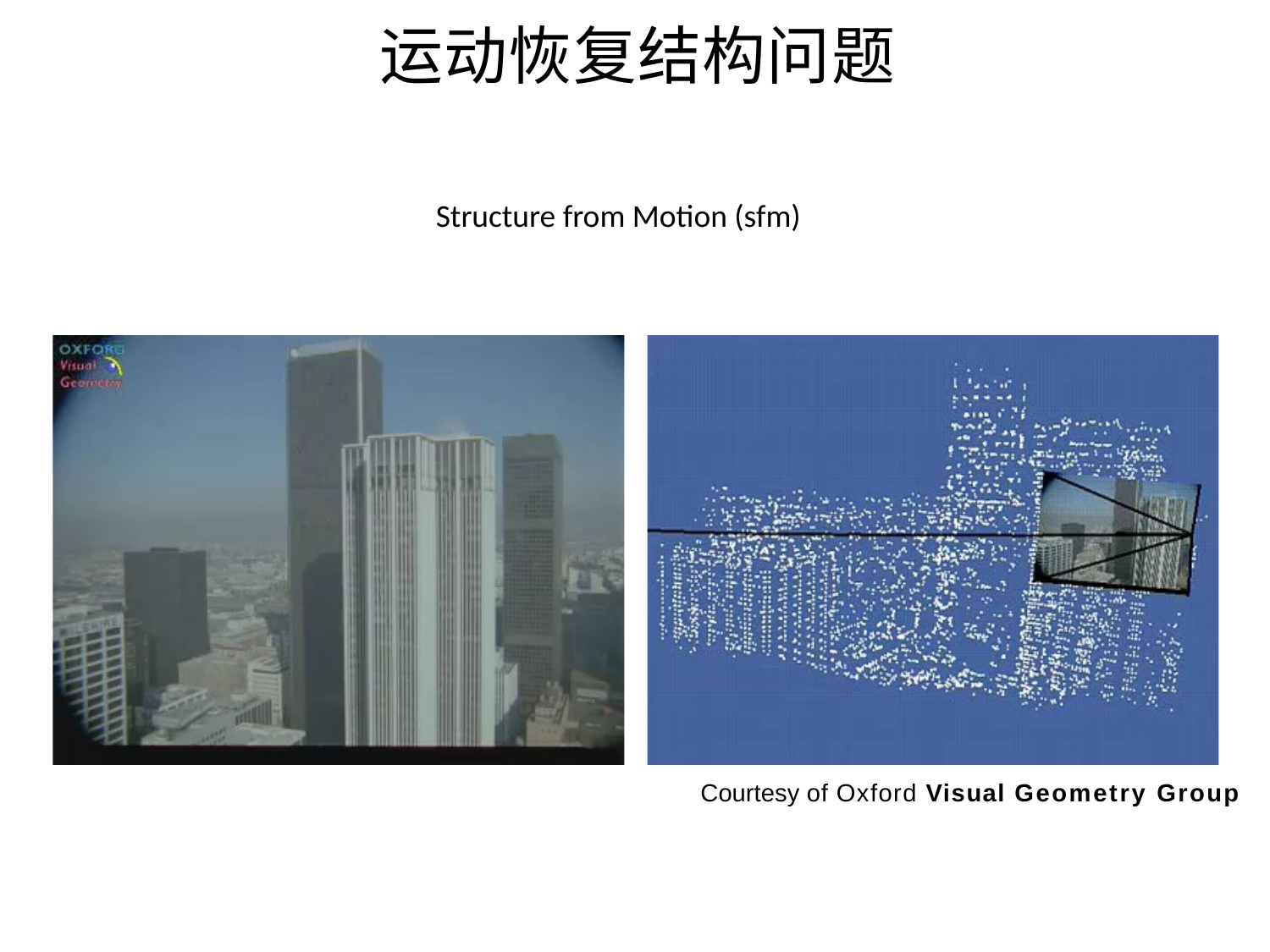

# 运动恢复结构问题
Structure from Motion (sfm)

Courtesy of Oxford Visual Geometry Group